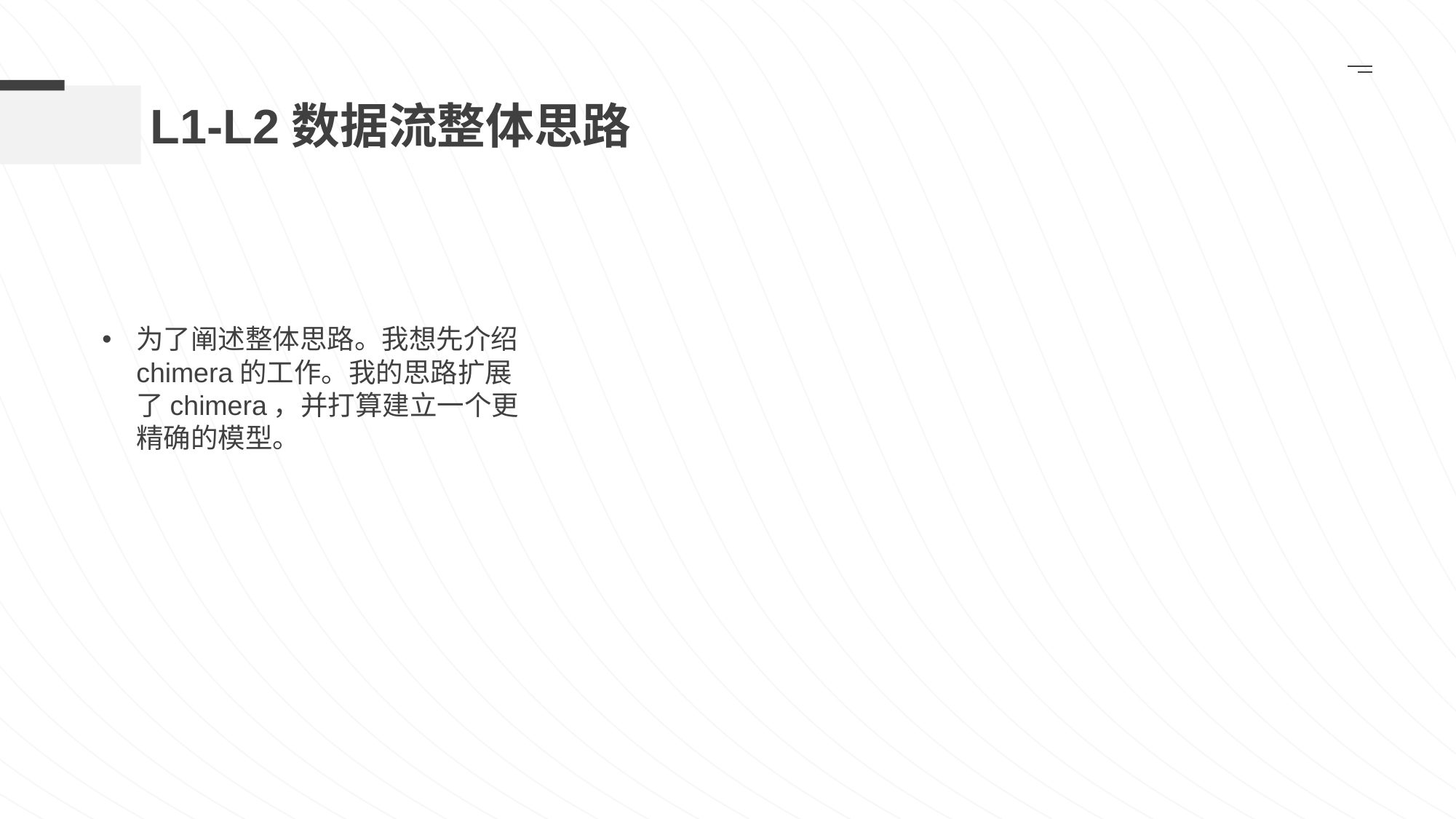

L1-L2数据流整体思路
为了阐述整体思路。我想先介绍chimera的工作。我的思路扩展了chimera，并打算建立一个更精确的模型。